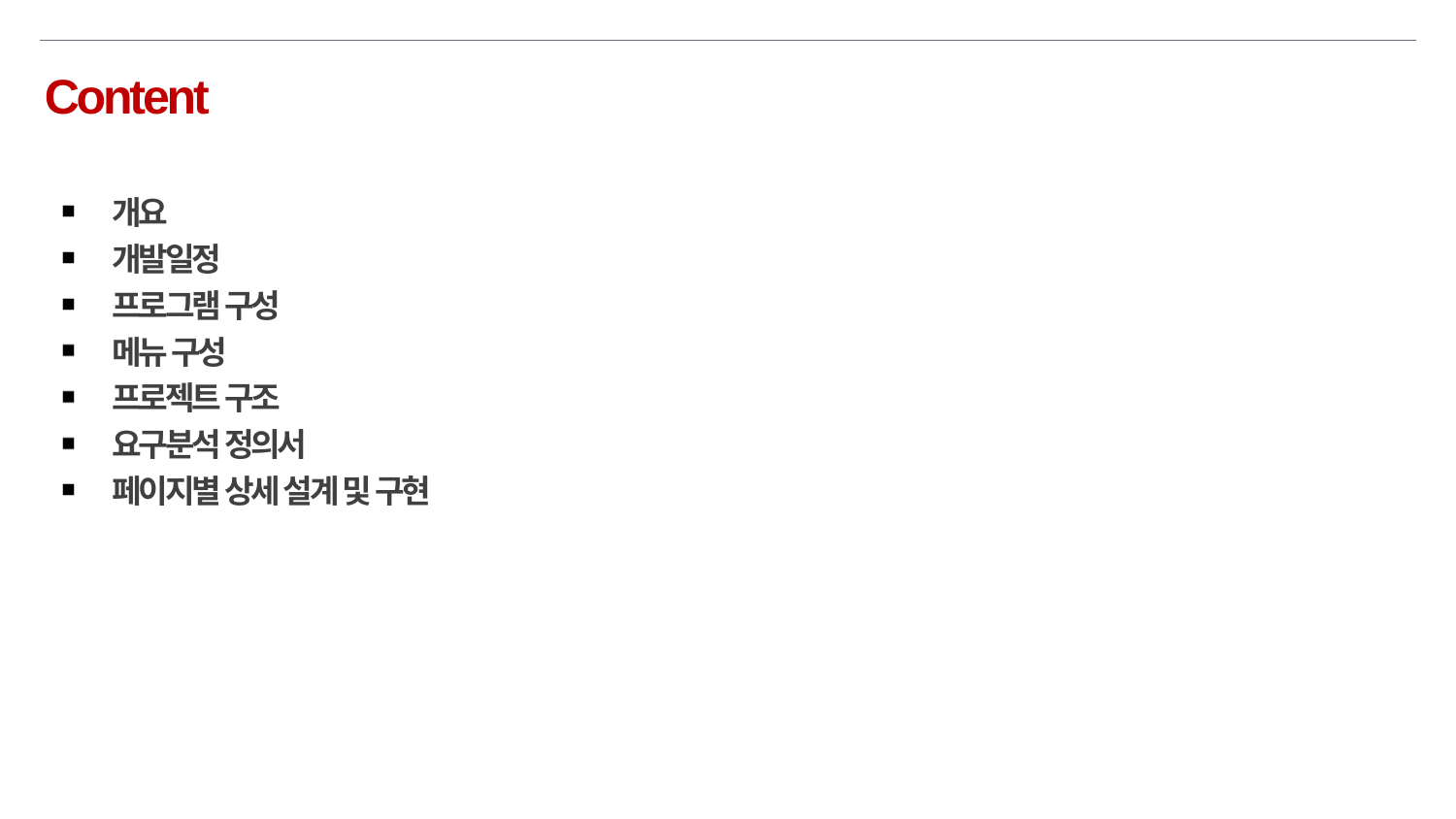

Content
개요
개발일정
프로그램 구성
메뉴 구성
프로젝트 구조
요구분석 정의서
페이지별 상세 설계 및 구현